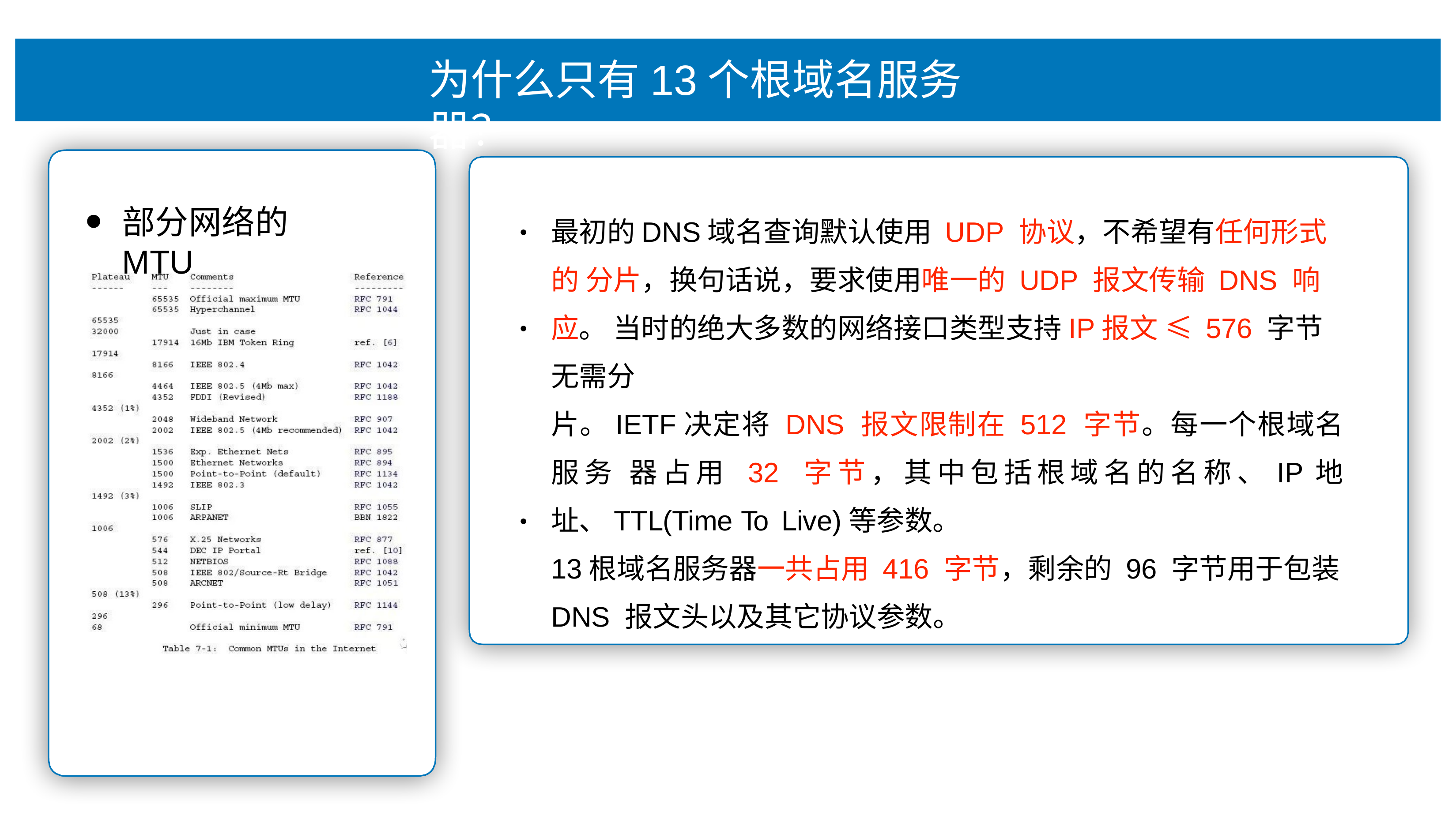

# 为什么只有13个根域名服务器？

最初的DNS域名查询默认使⽤ UDP 协议，不希望有任何形式的 分⽚，换句话说，要求使⽤唯⼀的 UDP 报⽂传输 DNS 响应。 当时的绝⼤多数的⽹络接⼝类型⽀持IP报⽂ ≤ 576 字节⽆需分
⽚。IETF决定将 DNS 报⽂限制在 512 字节。每⼀个根域名服务 器占⽤ 32 字节，其中包括根域名的名称、IP地址、TTL(Time To  Live)等参数。
13根域名服务器⼀共占⽤ 416 字节，剩余的 96 字节⽤于包装
DNS 报⽂头以及其它协议参数。
部分⽹络的MTU
•

•
•